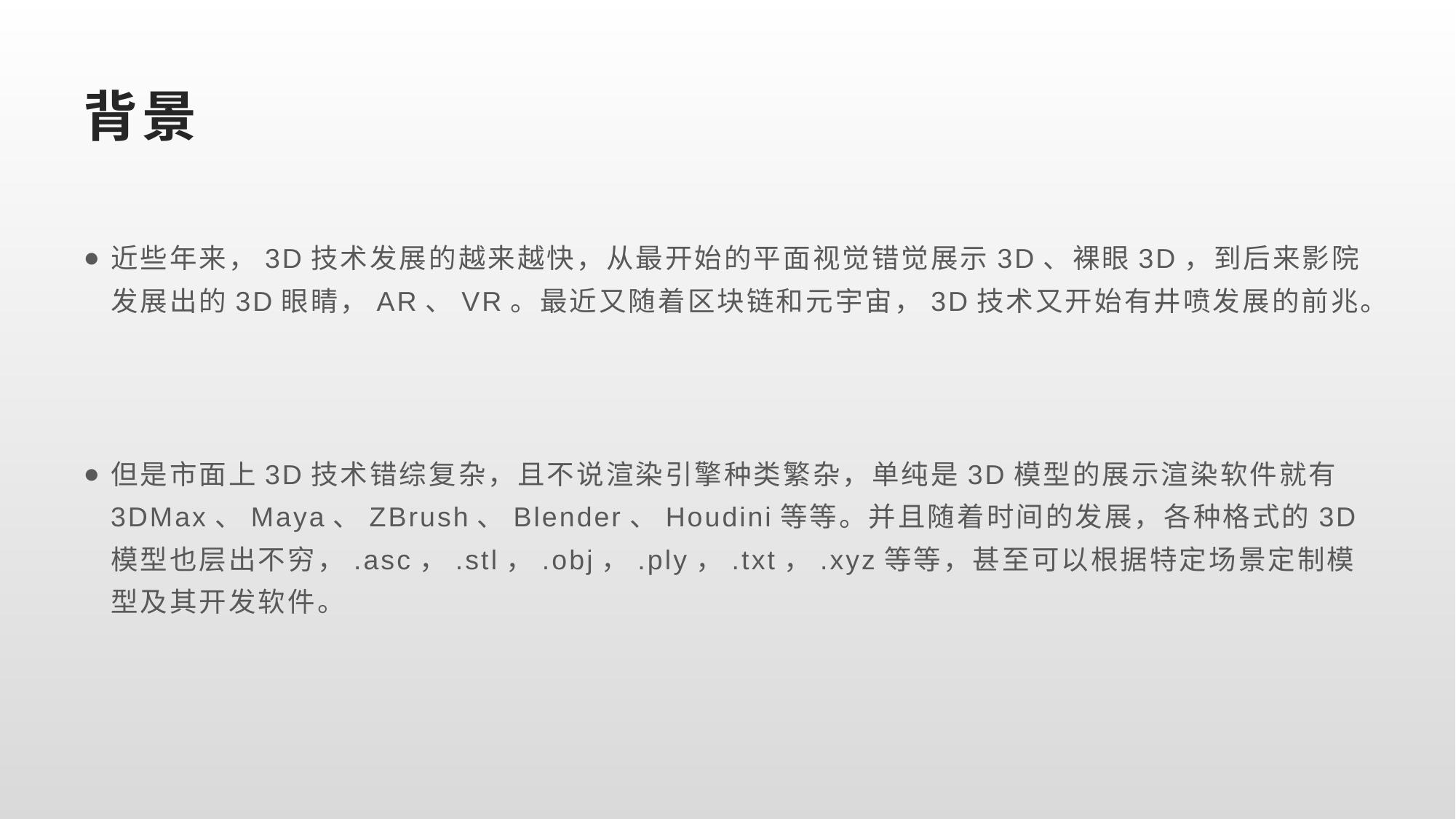

# 背景

近些年来，3D技术发展的越来越快，从最开始的平面视觉错觉展示3D、裸眼3D，到后来影院发展出的3D眼睛，AR、VR。最近又随着区块链和元宇宙，3D技术又开始有井喷发展的前兆。

但是市面上3D技术错综复杂，且不说渲染引擎种类繁杂，单纯是3D模型的展示渲染软件就有3DMax、Maya、ZBrush、Blender、Houdini等等。并且随着时间的发展，各种格式的3D模型也层出不穷，.asc，.stl，.obj，.ply，.txt，.xyz等等，甚至可以根据特定场景定制模型及其开发软件。